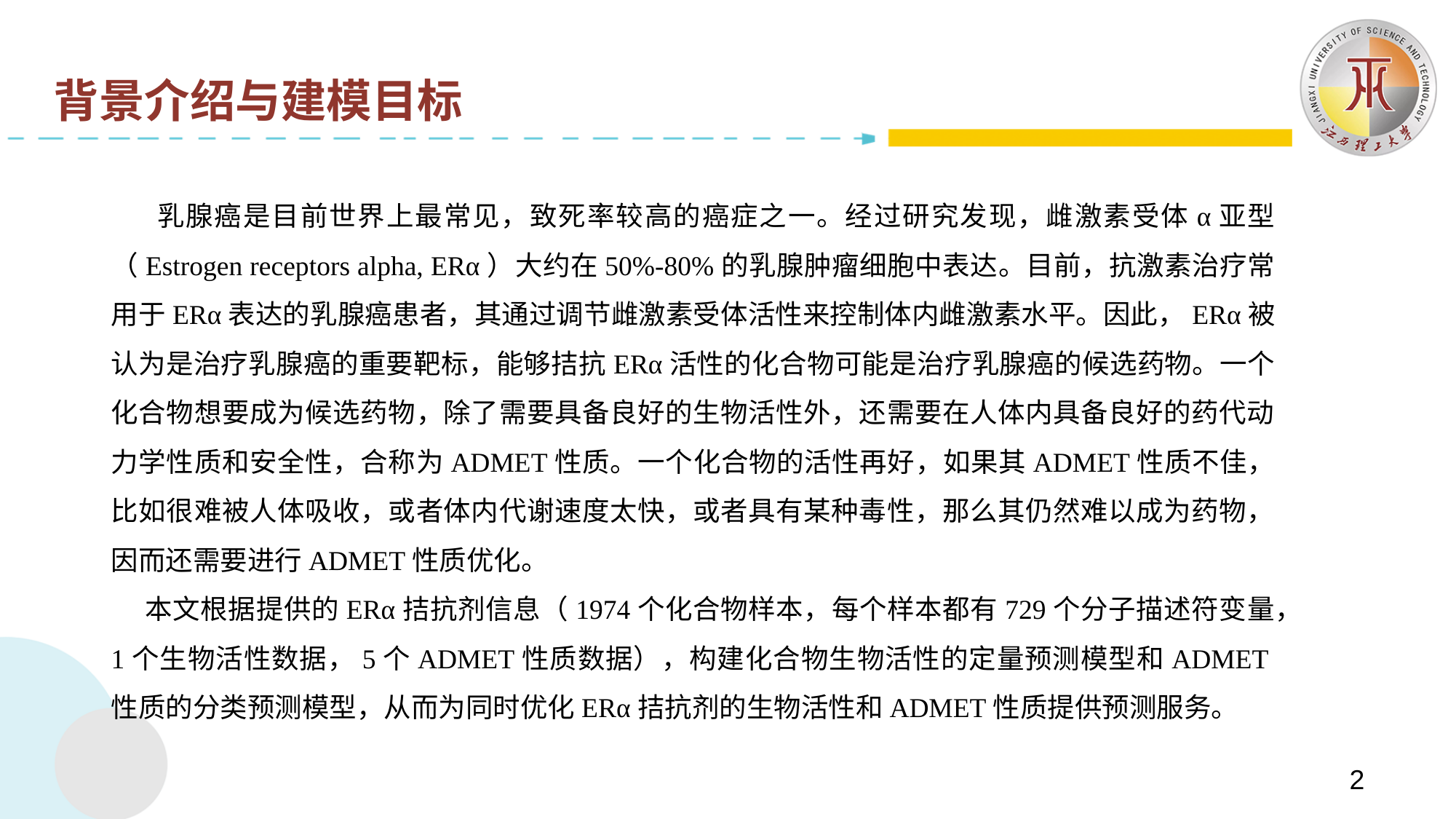

背景介绍与建模目标
     乳腺癌是目前世界上最常见，致死率较高的癌症之一。经过研究发现，雌激素受体α亚型（Estrogen receptors alpha, ERα）大约在50%-80%的乳腺肿瘤细胞中表达。目前，抗激素治疗常用于ERα表达的乳腺癌患者，其通过调节雌激素受体活性来控制体内雌激素水平。因此，ERα被认为是治疗乳腺癌的重要靶标，能够拮抗ERα活性的化合物可能是治疗乳腺癌的候选药物。一个化合物想要成为候选药物，除了需要具备良好的生物活性外，还需要在人体内具备良好的药代动力学性质和安全性，合称为ADMET性质。一个化合物的活性再好，如果其ADMET性质不佳，比如很难被人体吸收，或者体内代谢速度太快，或者具有某种毒性，那么其仍然难以成为药物，因而还需要进行ADMET性质优化。
    本文根据提供的ERα拮抗剂信息（1974个化合物样本，每个样本都有729个分子描述符变量，1个生物活性数据，5个ADMET性质数据），构建化合物生物活性的定量预测模型和ADMET性质的分类预测模型，从而为同时优化ERα拮抗剂的生物活性和ADMET性质提供预测服务。
2